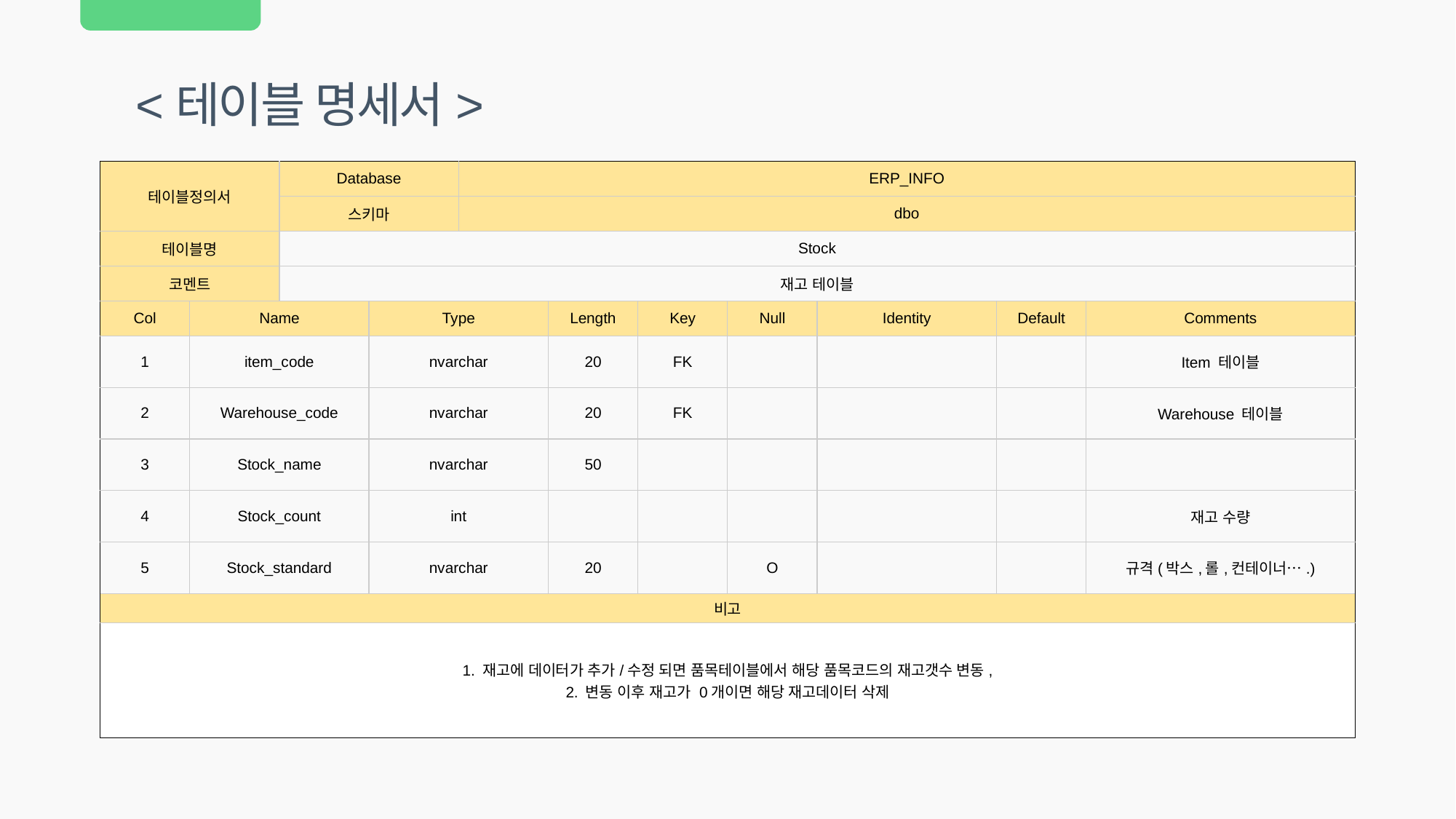

<테이블 명세서>
| 테이블정의서 |  | Database |  | ERP\_INFO |  |  |  |  |  |  |
| --- | --- | --- | --- | --- | --- | --- | --- | --- | --- | --- |
|  |  | 스키마 |  | dbo |  |  |  |  |  |  |
| 테이블명 |  | Stock |  |  |  |  |  |  |  |  |
| 코멘트 |  | 재고 테이블 |  |  |  |  |  |  |  |  |
| Col | Name |  | Type |  | Length | Key | Null | Identity | Default | Comments |
| 1 | item\_code |  | nvarchar |  | 20 | FK |  |  |  | Item 테이블 |
| 2 | Warehouse\_code |  | nvarchar |  | 20 | FK |  |  |  | Warehouse 테이블 |
| 3 | Stock\_name |  | nvarchar |  | 50 |  |  |  |  |  |
| 4 | Stock\_count |  | int |  |  |  |  |  |  | 재고 수량 |
| 5 | Stock\_standard |  | nvarchar |  | 20 |  | O |  |  | 규격(박스,롤,컨테이너….) |
| 비고 |
| --- |
| 1. 재고에 데이터가 추가/수정 되면 품목테이블에서 해당 품목코드의 재고갯수 변동, 2. 변동 이후 재고가 0개이면 해당 재고데이터 삭제 |